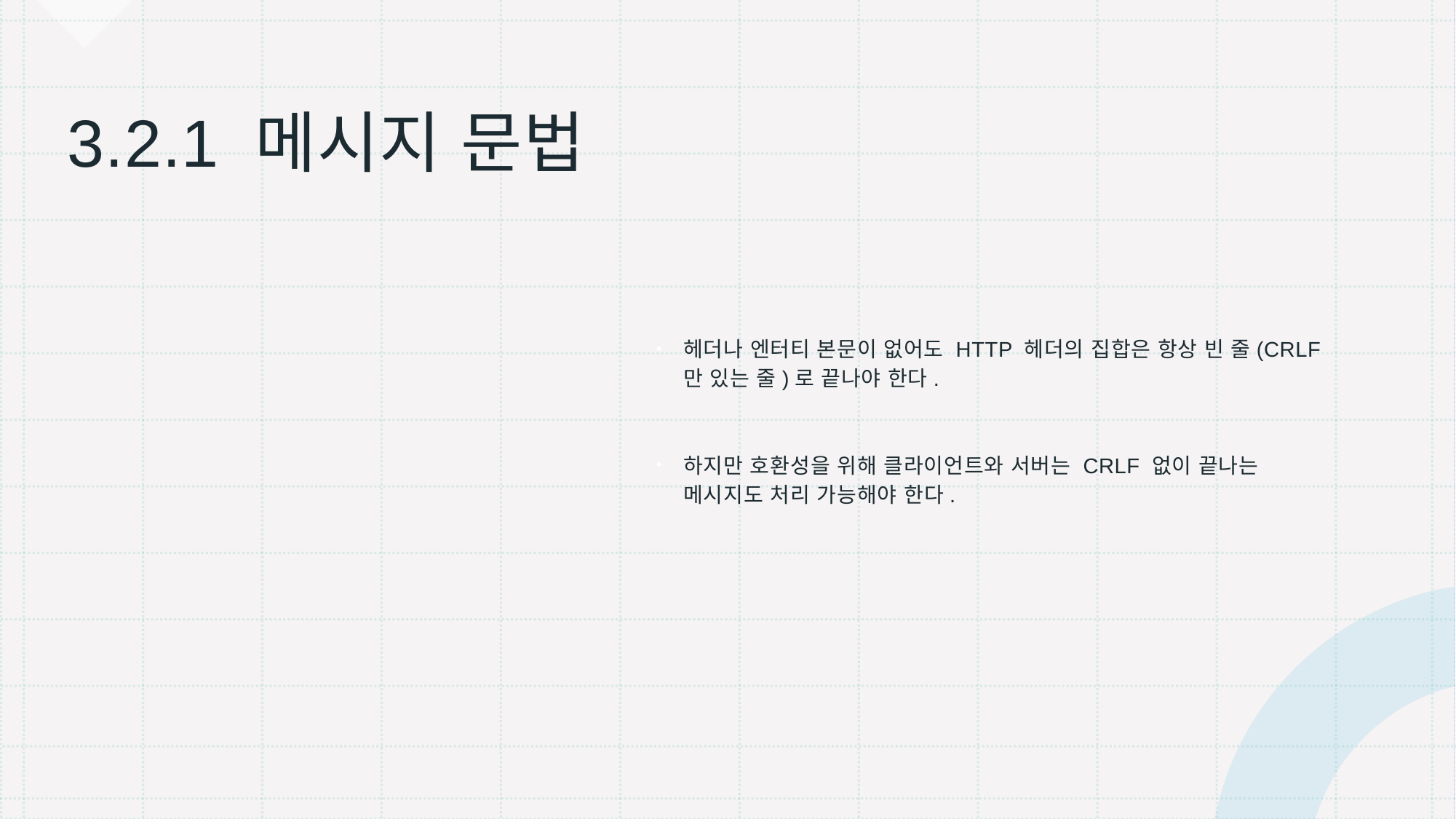

# 3.2.1 메시지 문법
헤더나 엔터티 본문이 없어도 HTTP 헤더의 집합은 항상 빈 줄(CRLF만 있는 줄)로 끝나야 한다.

하지만 호환성을 위해 클라이언트와 서버는 CRLF 없이 끝나는 메시지도 처리 가능해야 한다.